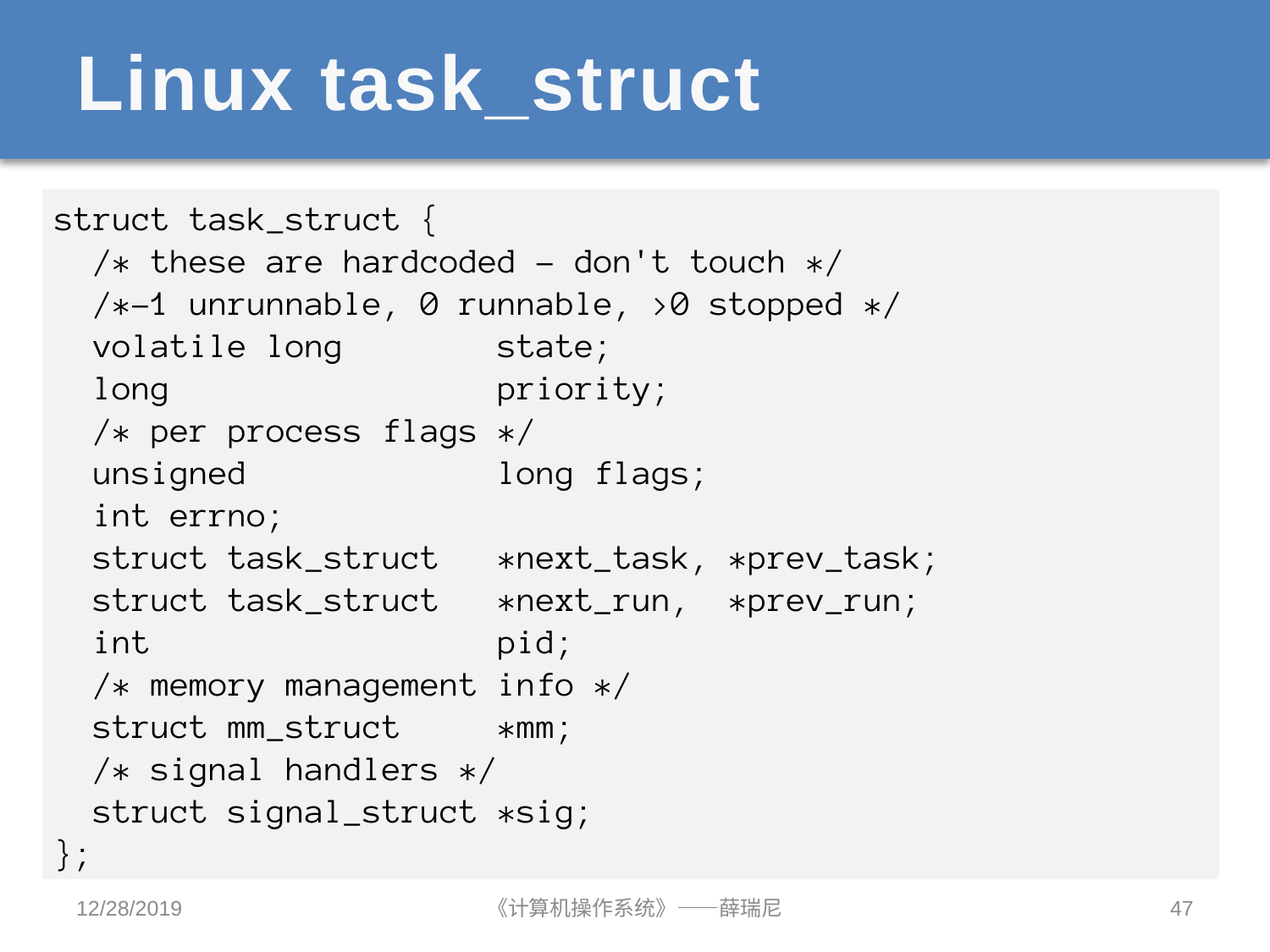

# Linux task_struct
struct task_struct {
  /* these are hardcoded - don't touch */
  /*-1 unrunnable, 0 runnable, >0 stopped */
  volatile long        state;
  long                 priority;
  /* per process flags */
  unsigned             long flags;
  int errno;
  struct task_struct   *next_task, *prev_task;
  struct task_struct   *next_run,  *prev_run;
  int                  pid;
  /* memory management info */
  struct mm_struct     *mm;
  /* signal handlers */
  struct signal_struct *sig;
};
12/28/2019
《计算机操作系统》——薛瑞尼
47